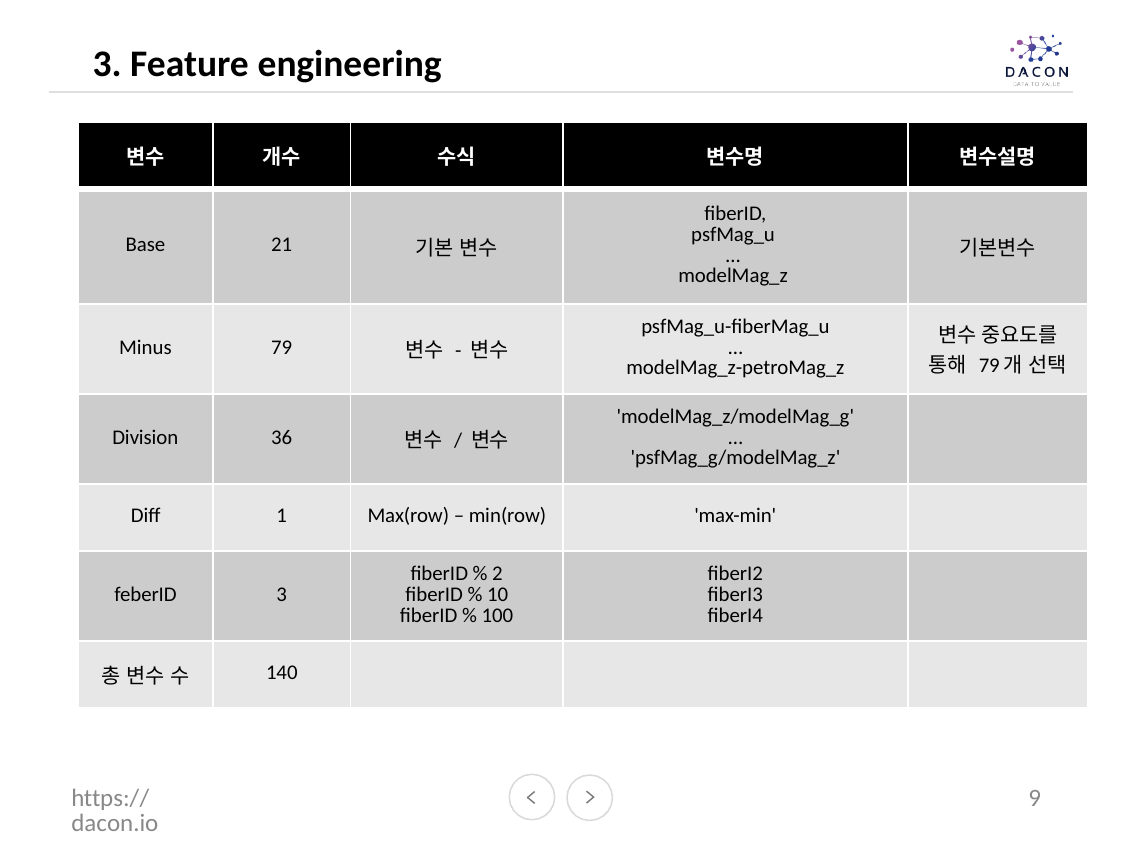

3. Feature engineering
| 변수 | 개수 | 수식 | 변수명 | 변수설명 |
| --- | --- | --- | --- | --- |
| Base | 21 | 기본 변수 | fiberID, psfMag\_u … modelMag\_z | 기본변수 |
| Minus | 79 | 변수 - 변수 | psfMag\_u-fiberMag\_u … modelMag\_z-petroMag\_z | 변수 중요도를 통해 79개 선택 |
| Division | 36 | 변수 / 변수 | 'modelMag\_z/modelMag\_g' … 'psfMag\_g/modelMag\_z' |  |
| Diff | 1 | Max(row) – min(row) | 'max-min' |  |
| feberID | 3 | fiberID % 2 fiberID % 10 fiberID % 100 | fiberI2 fiberI3 fiberI4 |  |
| 총 변수 수 | 140 |  |  |  |
https://dacon.io
9